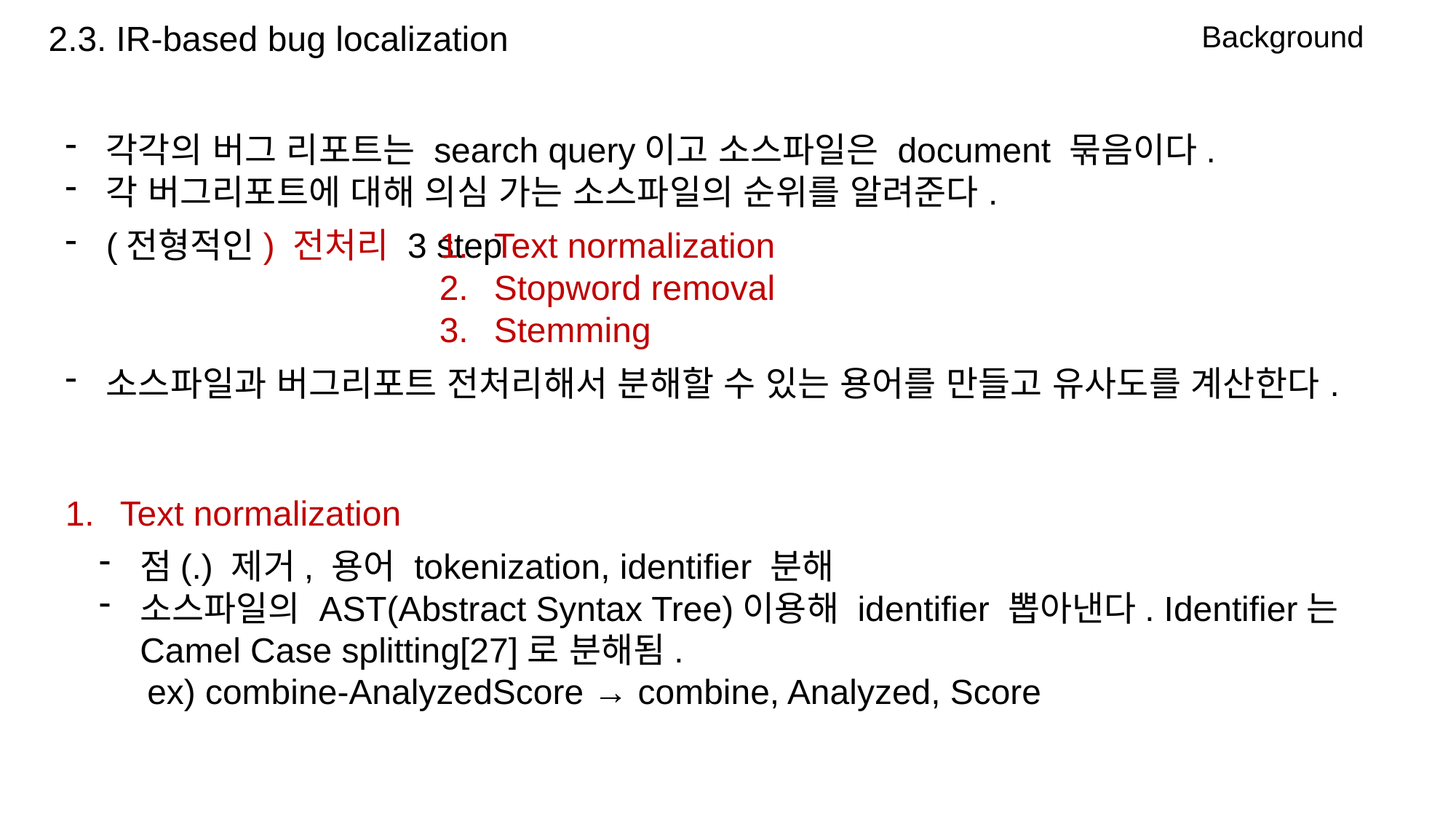

2.3. IR-based bug localization
Background
각각의 버그 리포트는 search query이고 소스파일은 document 묶음이다.
각 버그리포트에 대해 의심 가는 소스파일의 순위를 알려준다.
(전형적인) 전처리 3 step
Text normalization
Stopword removal
Stemming
소스파일과 버그리포트 전처리해서 분해할 수 있는 용어를 만들고 유사도를 계산한다.
Text normalization
점(.) 제거, 용어 tokenization, identifier 분해
소스파일의 AST(Abstract Syntax Tree)이용해 identifier 뽑아낸다. Identifier는 Camel Case splitting[27]로 분해됨.
     ex) combine-AnalyzedScore → combine, Analyzed, Score